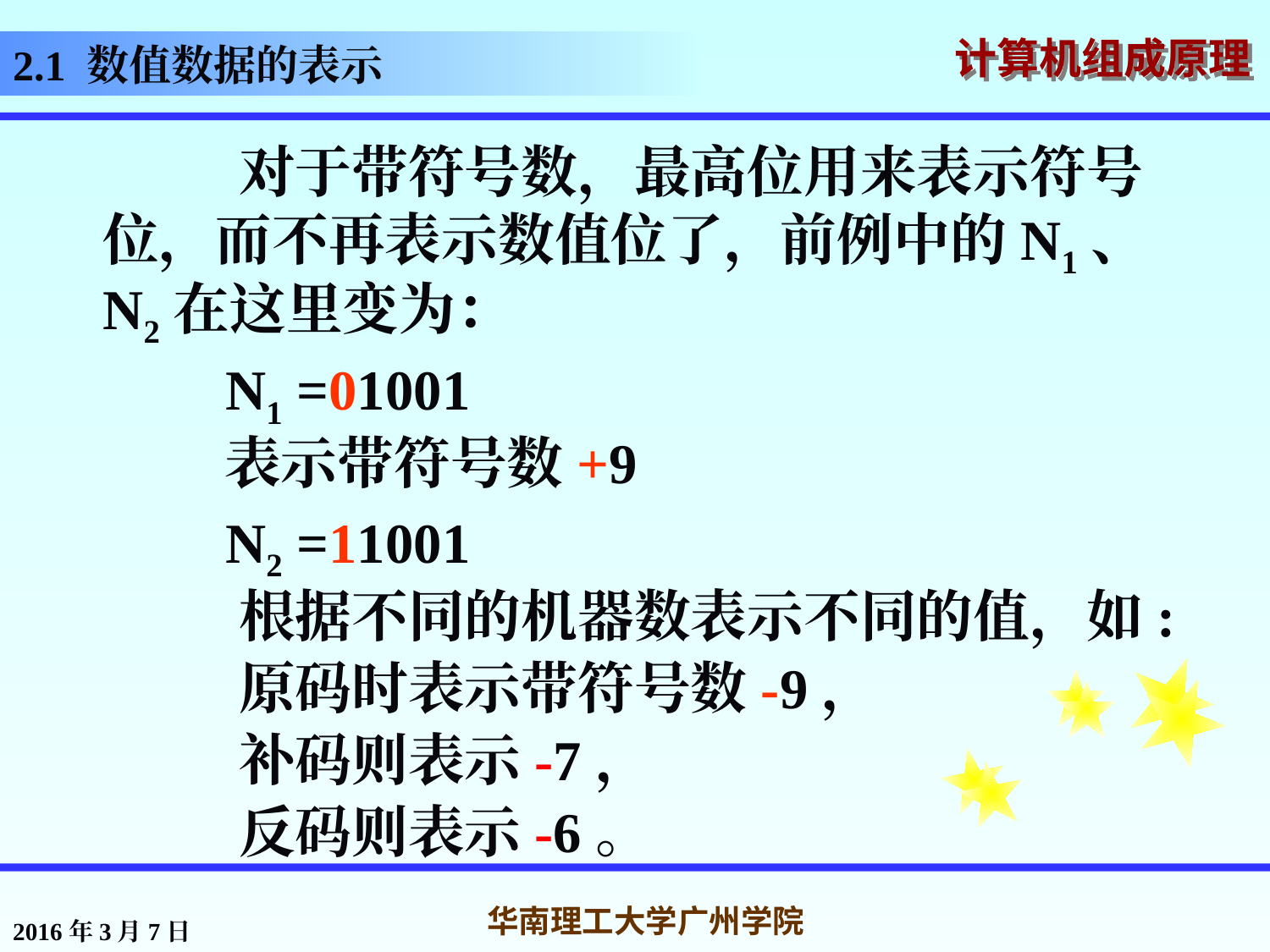

# 2.1 数值数据的表示
            对于带符号数，最高位用来表示符号位，而不再表示数值位了，前例中的N1、N2在这里变为：
            N1 =01001
           表示带符号数+9
            N2 =11001
            根据不同的机器数表示不同的值，如:
            原码时表示带符号数-9，
            补码则表示-7，
            反码则表示-6。
2016年3月7日
华南理工大学广州学院